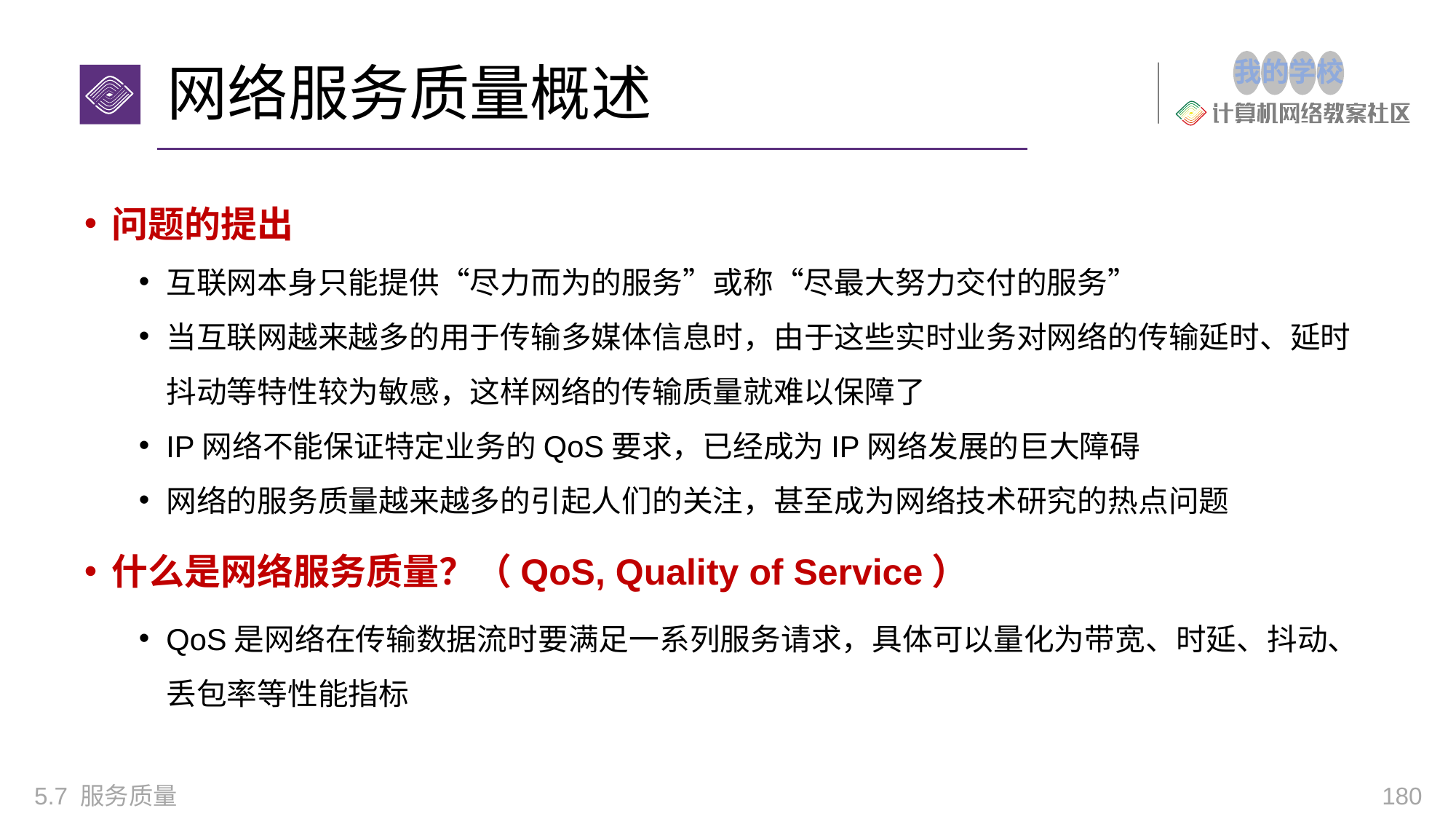

# 网络服务质量概述
问题的提出
互联网本身只能提供“尽力而为的服务”或称“尽最大努力交付的服务”
当互联网越来越多的用于传输多媒体信息时，由于这些实时业务对网络的传输延时、延时抖动等特性较为敏感，这样网络的传输质量就难以保障了
IP网络不能保证特定业务的QoS要求，已经成为IP网络发展的巨大障碍
网络的服务质量越来越多的引起人们的关注，甚至成为网络技术研究的热点问题
什么是网络服务质量？（QoS, Quality of Service）
QoS是网络在传输数据流时要满足一系列服务请求，具体可以量化为带宽、时延、抖动、丢包率等性能指标
5.7 服务质量
180